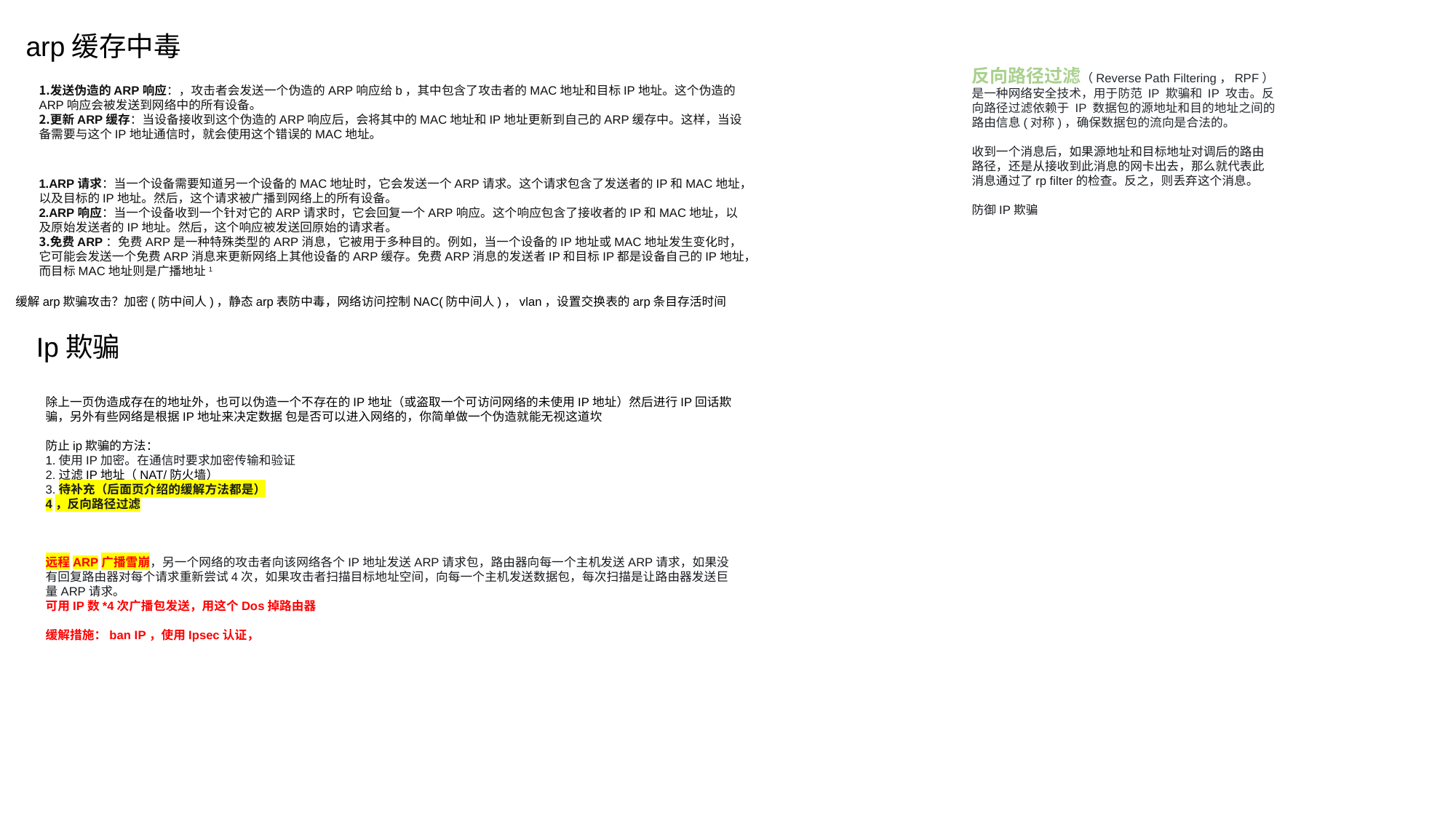

arp缓存中毒
反向路径过滤（Reverse Path Filtering，RPF）是一种网络安全技术，用于防范 IP 欺骗和 IP 攻击。反向路径过滤依赖于 IP 数据包的源地址和目的地址之间的路由信息(对称)，确保数据包的流向是合法的。

收到一个消息后，如果源地址和目标地址对调后的路由路径，还是从接收到此消息的网卡出去，那么就代表此消息通过了rp filter的检查。反之，则丢弃这个消息。

防御IP欺骗

发送伪造的ARP响应：，攻击者会发送一个伪造的ARP响应给b，其中包含了攻击者的MAC地址和目标IP地址。这个伪造的ARP响应会被发送到网络中的所有设备。
更新ARP缓存：当设备接收到这个伪造的ARP响应后，会将其中的MAC地址和IP地址更新到自己的ARP缓存中。这样，当设备需要与这个IP地址通信时，就会使用这个错误的MAC地址。
ARP请求：当一个设备需要知道另一个设备的MAC地址时，它会发送一个ARP请求。这个请求包含了发送者的IP和MAC地址，以及目标的IP地址。然后，这个请求被广播到网络上的所有设备。
ARP响应：当一个设备收到一个针对它的ARP请求时，它会回复一个ARP响应。这个响应包含了接收者的IP和MAC地址，以及原始发送者的IP地址。然后，这个响应被发送回原始的请求者。
免费ARP：免费ARP是一种特殊类型的ARP消息，它被用于多种目的。例如，当一个设备的IP地址或MAC地址发生变化时，它可能会发送一个免费ARP消息来更新网络上其他设备的ARP缓存。免费ARP消息的发送者IP和目标IP都是设备自己的IP地址，而目标MAC地址则是广播地址1
缓解arp欺骗攻击？加密(防中间人)，静态arp表防中毒，网络访问控制NAC(防中间人)，vlan，设置交换表的arp条目存活时间
Ip欺骗
除上一页伪造成存在的地址外，也可以伪造一个不存在的IP地址（或盗取一个可访问网络的未使用IP地址）然后进行IP回话欺骗，另外有些网络是根据IP地址来决定数据 包是否可以进入网络的，你简单做一个伪造就能无视这道坎

防止ip欺骗的方法：
1.使用IP加密。在通信时要求加密传输和验证
2.过滤IP地址（NAT/防火墙）
3.待补充（后面页介绍的缓解方法都是）
4，反向路径过滤

远程ARP广播雪崩，另一个网络的攻击者向该网络各个IP地址发送ARP请求包，路由器向每一个主机发送ARP请求，如果没有回复路由器对每个请求重新尝试4次，如果攻击者扫描目标地址空间，向每一个主机发送数据包，每次扫描是让路由器发送巨量ARP请求。
可用IP数*4次广播包发送，用这个Dos掉路由器

缓解措施：ban IP，使用Ipsec认证，